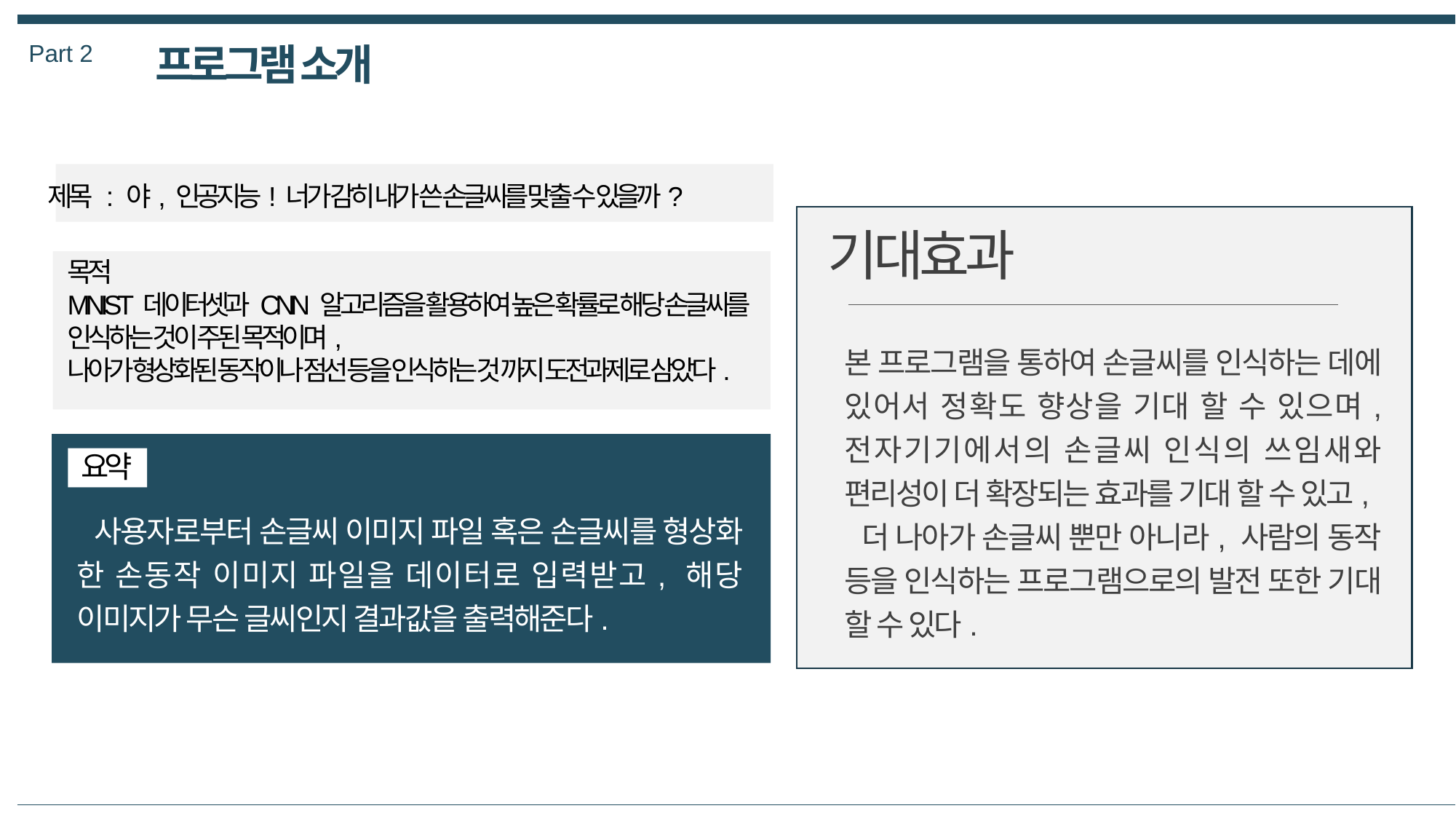

Part 2
프로그램 소개

제목  :  야, 인공지능! 너가 감히 내가 쓴 손글씨를 맞출 수 있을까?

기대효과
목적
MNIST 데이터셋과 CNN 알고리즘을 활용하여 높은 확률로 해당 손글씨를 인식하는 것이 주된 목적이며,
나아가 형상화된 동작이나 점선 등을 인식하는 것 까지 도전과제로 삼았다.

본 프로그램을 통하여 손글씨를 인식하는 데에 있어서 정확도 향상을 기대 할 수 있으며, 전자기기에서의 손글씨 인식의 쓰임새와 편리성이 더 확장되는 효과를 기대 할 수 있고,
 더 나아가 손글씨 뿐만 아니라, 사람의 동작 등을 인식하는 프로그램으로의 발전 또한 기대 할 수 있다.

요약

 사용자로부터 손글씨 이미지 파일 혹은 손글씨를 형상화 한 손동작 이미지 파일을 데이터로 입력받고, 해당 이미지가 무슨 글씨인지 결과값을 출력해준다.